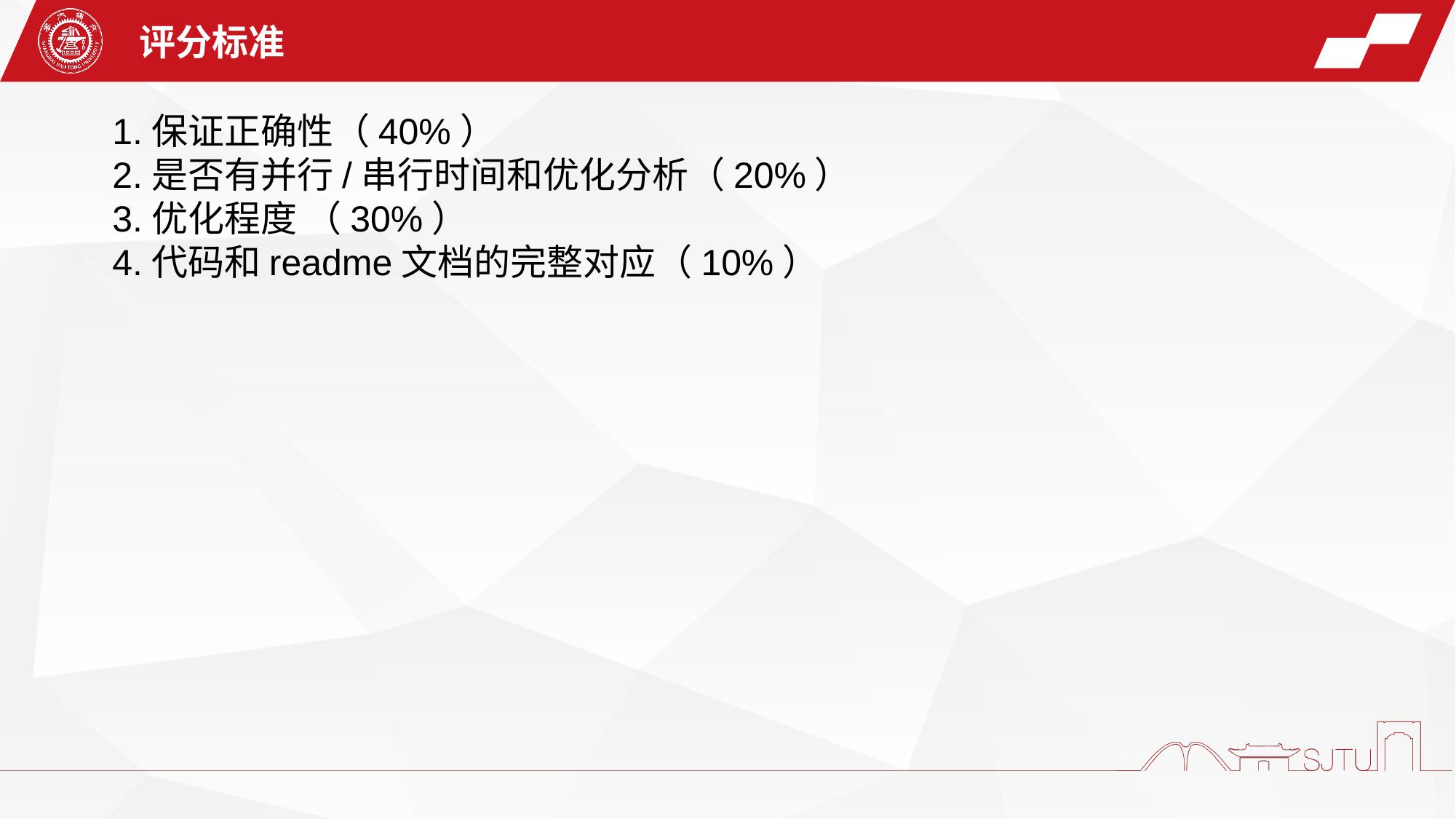

评分标准
1.保证正确性（40%）
2.是否有并行/串行时间和优化分析（20%）
3.优化程度 （30%）
4.代码和readme文档的完整对应（10%）